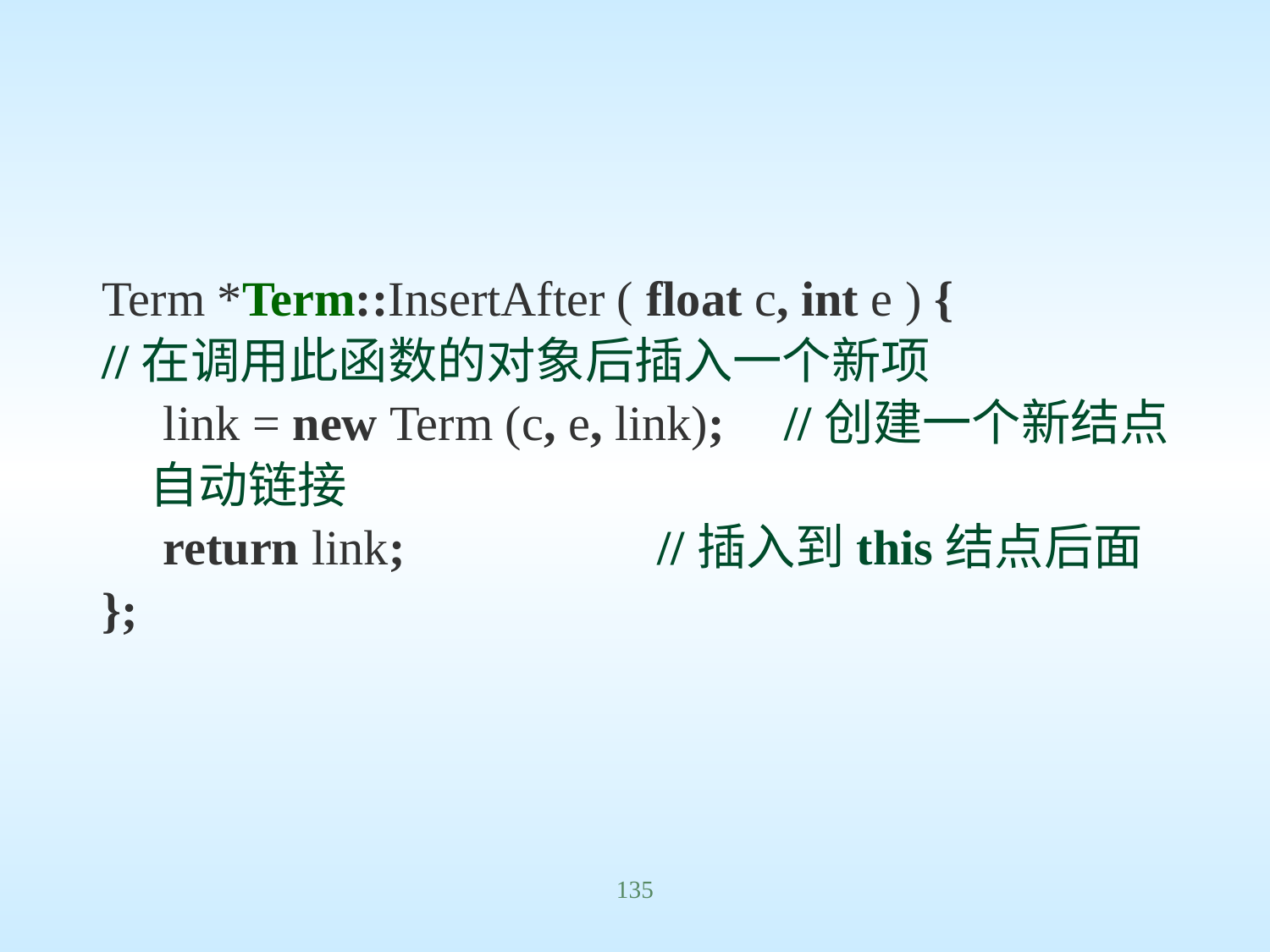

Term *Term::InsertAfter ( float c, int e ) {
//在调用此函数的对象后插入一个新项
     link = new Term (c, e, link);	//创建一个新结点自动链接
     return link;		//插入到this结点后面
};

135